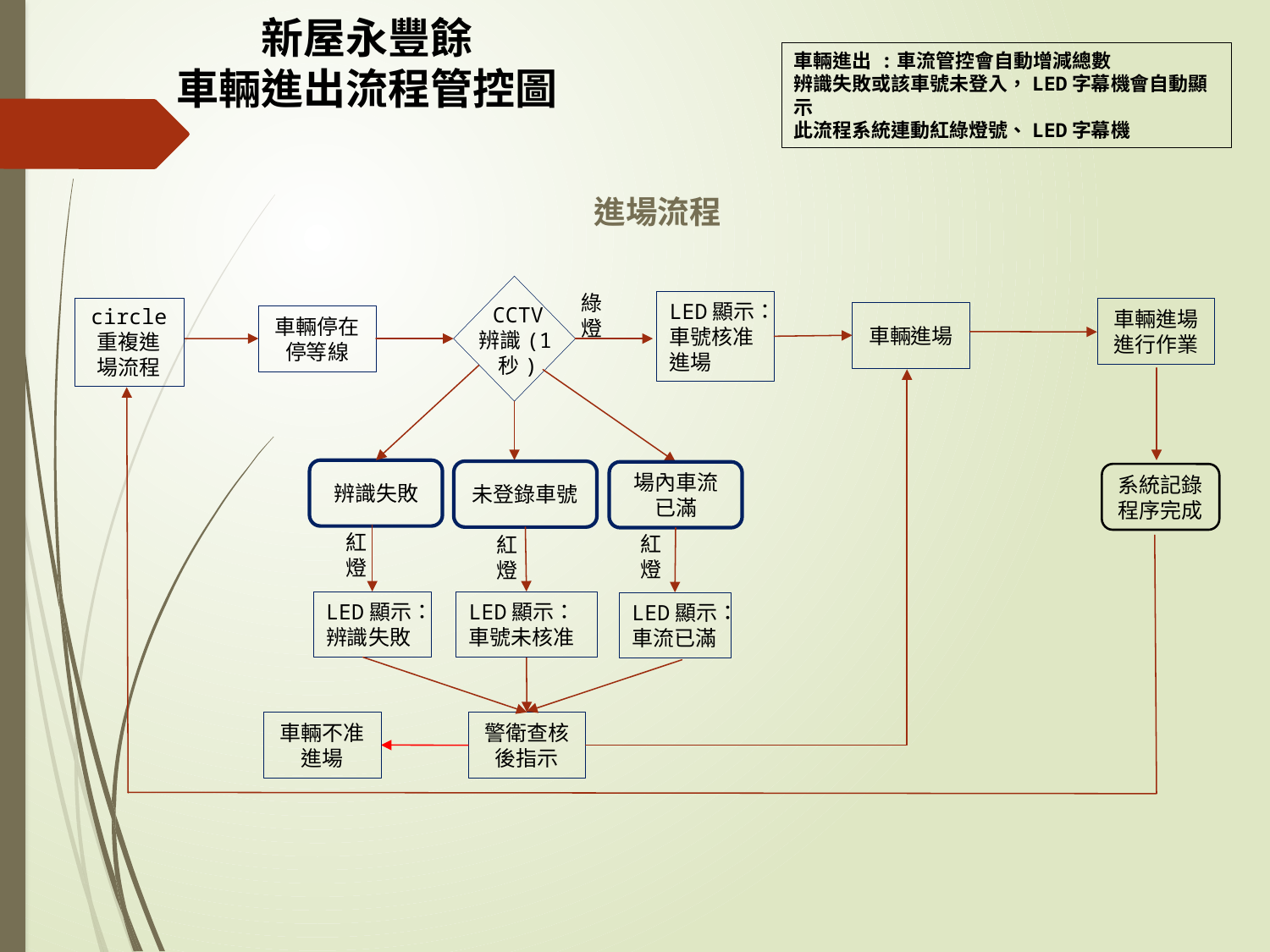

新屋永豐餘
車輛進出流程管控圖
車輛進出 :車流管控會自動增減總數
辨識失敗或該車號未登入，LED字幕機會自動顯示
此流程系統連動紅綠燈號、LED字幕機
進場流程

綠燈
LED顯示：
車號核准進場
CCTV
辨識(1秒)
circle
重複進場流程
車輛進場
進行作業
車輛進場
車輛停在停等線
辨識失敗
未登錄車號
場內車流
已滿
系統記錄程序完成
紅燈
紅燈
紅燈
LED顯示：
辨識失敗
LED顯示：
車號未核准
LED顯示：
車流已滿
車輛不准進場
警衛查核後指示